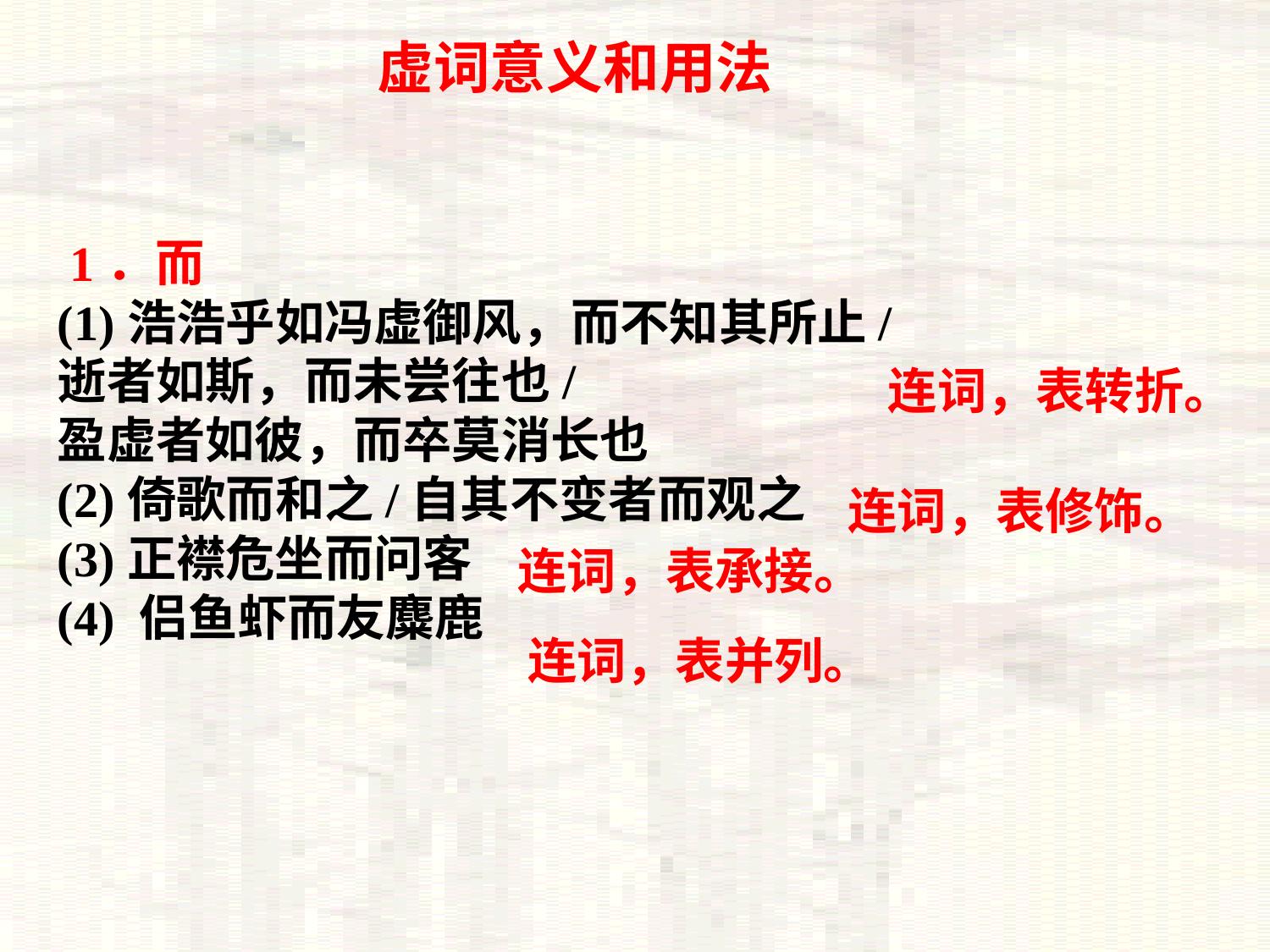

虚词意义和用法

 1．而
(1)浩浩乎如冯虚御风，而不知其所止/
逝者如斯，而未尝往也/
盈虚者如彼，而卒莫消长也
(2)倚歌而和之/自其不变者而观之
(3)正襟危坐而问客
(4) 侣鱼虾而友麋鹿
连词，表转折。
连词，表修饰。
连词，表承接。
连词，表并列。